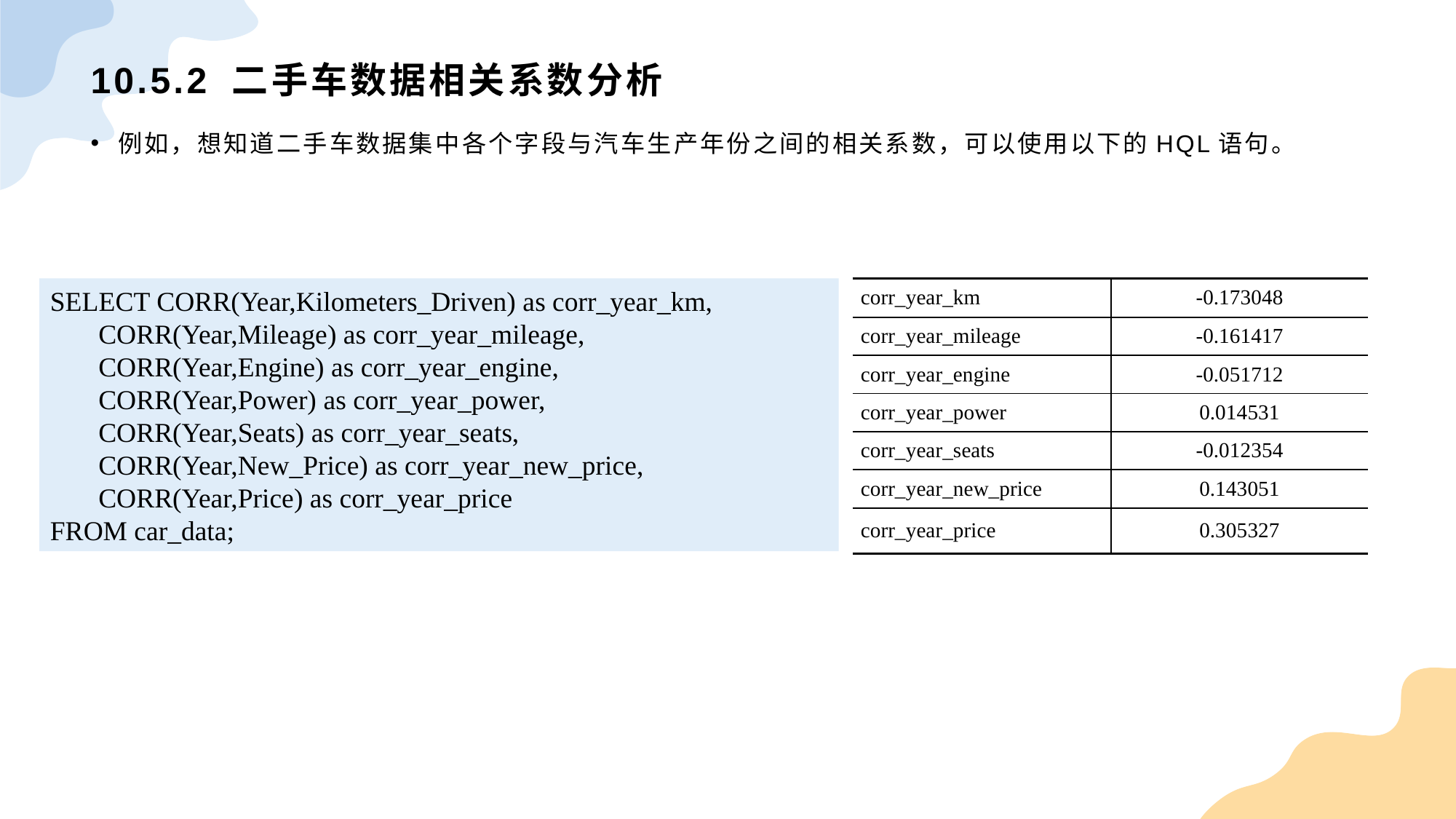

# 10.5.2 二手车数据相关系数分析
例如，想知道二手车数据集中各个字段与汽车生产年份之间的相关系数，可以使用以下的HQL语句。
SELECT CORR(Year,Kilometers_Driven) as corr_year_km,       CORR(Year,Mileage) as corr_year_mileage,       CORR(Year,Engine) as corr_year_engine,       CORR(Year,Power) as corr_year_power,       CORR(Year,Seats) as corr_year_seats,       CORR(Year,New_Price) as corr_year_new_price,       CORR(Year,Price) as corr_year_priceFROM car_data;
| corr\_year\_km | -0.173048 |
| --- | --- |
| corr\_year\_mileage | -0.161417 |
| corr\_year\_engine | -0.051712 |
| corr\_year\_power | 0.014531 |
| corr\_year\_seats | -0.012354 |
| corr\_year\_new\_price | 0.143051 |
| corr\_year\_price | 0.305327 |